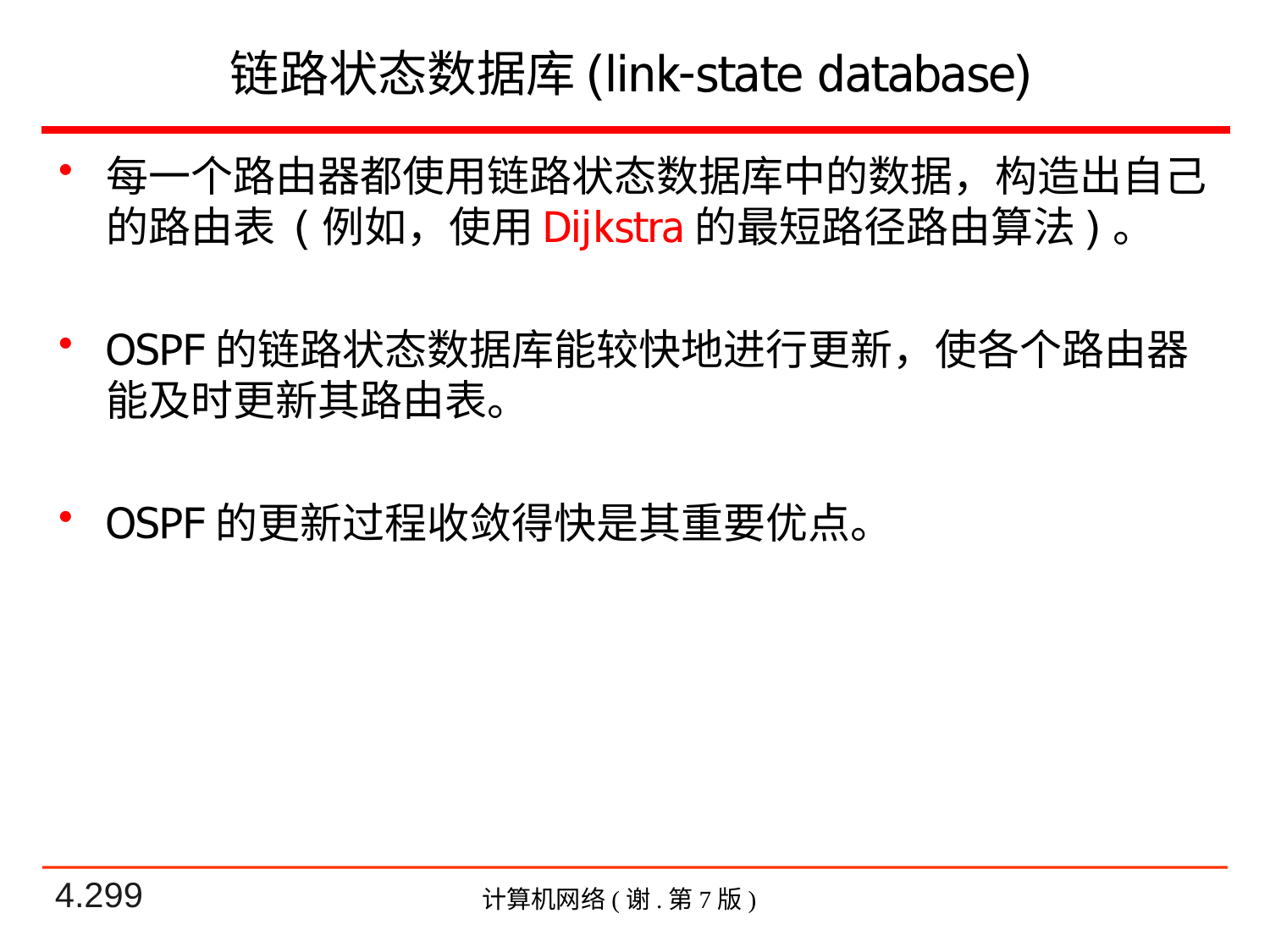

# 链路状态数据库(link-state database)
每一个路由器都使用链路状态数据库中的数据，构造出自己的路由表 (例如，使用Dijkstra的最短路径路由算法)。

OSPF的链路状态数据库能较快地进行更新，使各个路由器能及时更新其路由表。

OSPF的更新过程收敛得快是其重要优点。